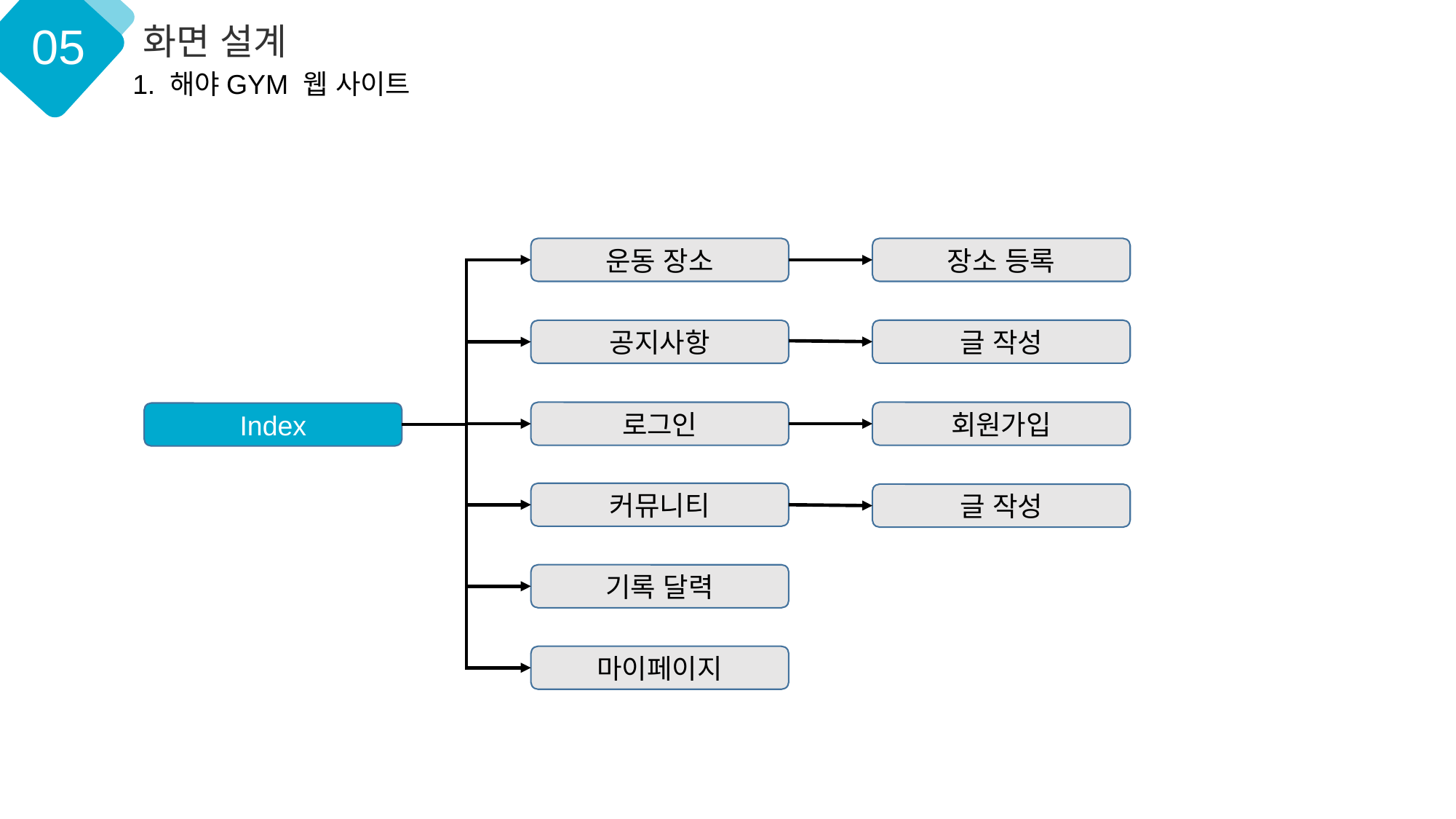

05
화면 설계
1. 해야GYM 웹 사이트
운동 장소
장소 등록
글 작성
공지사항
로그인
회원가입
Index
커뮤니티
글 작성
기록 달력
마이페이지